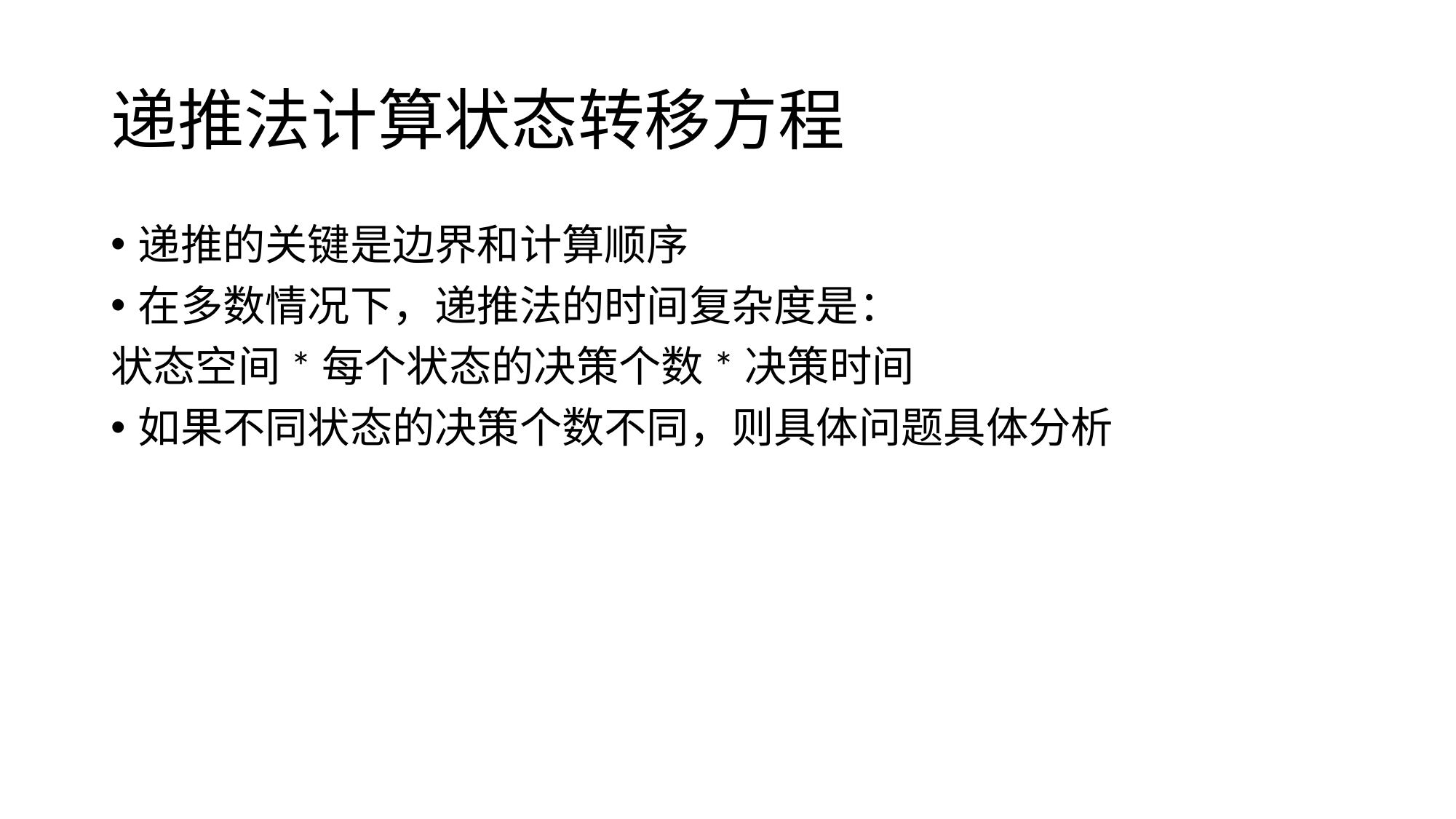

# 递推法计算状态转移方程
递推的关键是边界和计算顺序
在多数情况下，递推法的时间复杂度是：
状态空间*每个状态的决策个数*决策时间
如果不同状态的决策个数不同，则具体问题具体分析